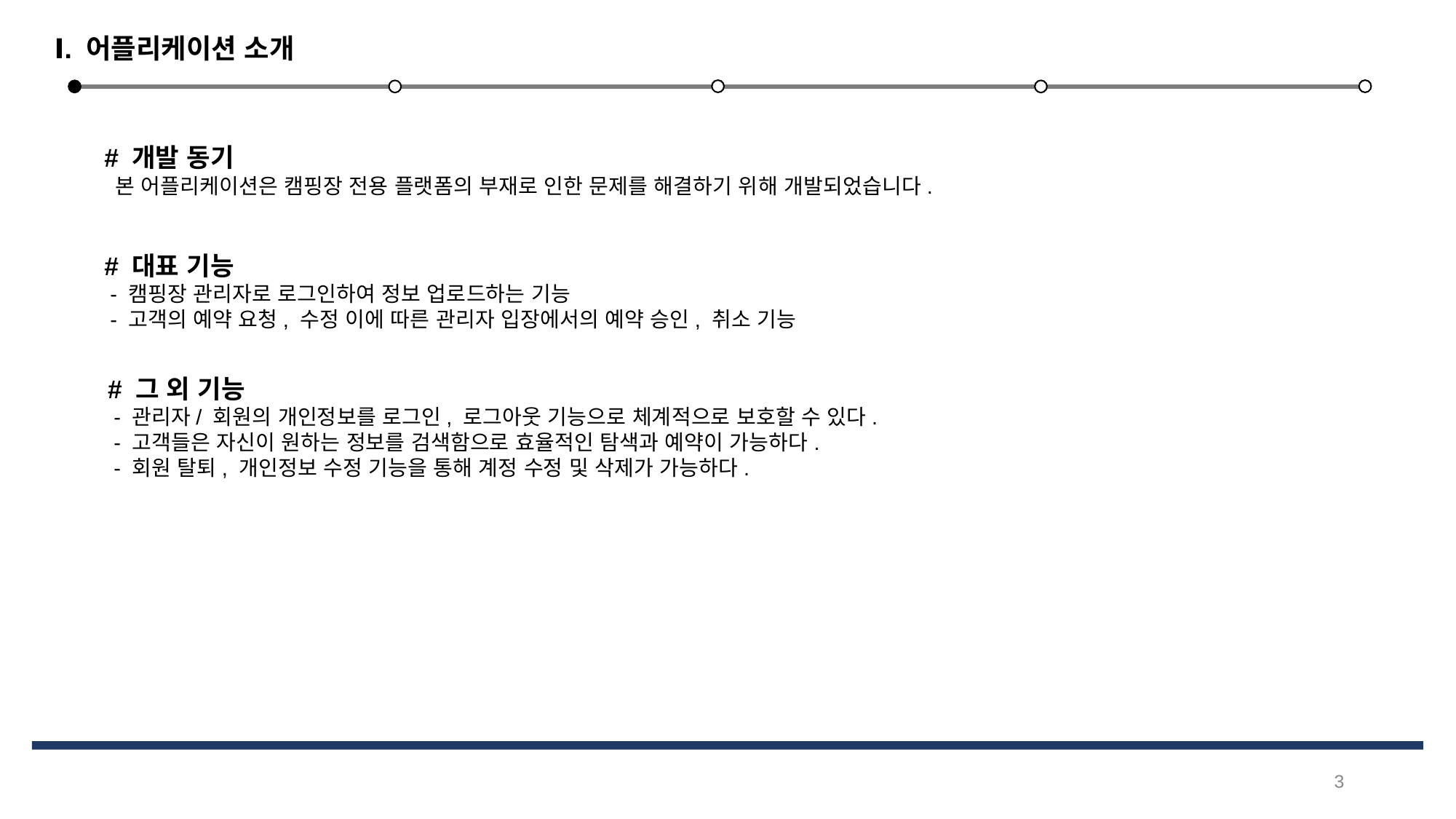

Ⅰ. 어플리케이션 소개

# 개발 동기
 본 어플리케이션은 캠핑장 전용 플랫폼의 부재로 인한 문제를 해결하기 위해 개발되었습니다.
# 대표 기능
 - 캠핑장 관리자로 로그인하여 정보 업로드하는 기능
 - 고객의 예약 요청, 수정 이에 따른 관리자 입장에서의 예약 승인, 취소 기능
# 그 외 기능
 - 관리자/ 회원의 개인정보를 로그인, 로그아웃 기능으로 체계적으로 보호할 수 있다.
 - 고객들은 자신이 원하는 정보를 검색함으로 효율적인 탐색과 예약이 가능하다.
 - 회원 탈퇴, 개인정보 수정 기능을 통해 계정 수정 및 삭제가 가능하다.

3